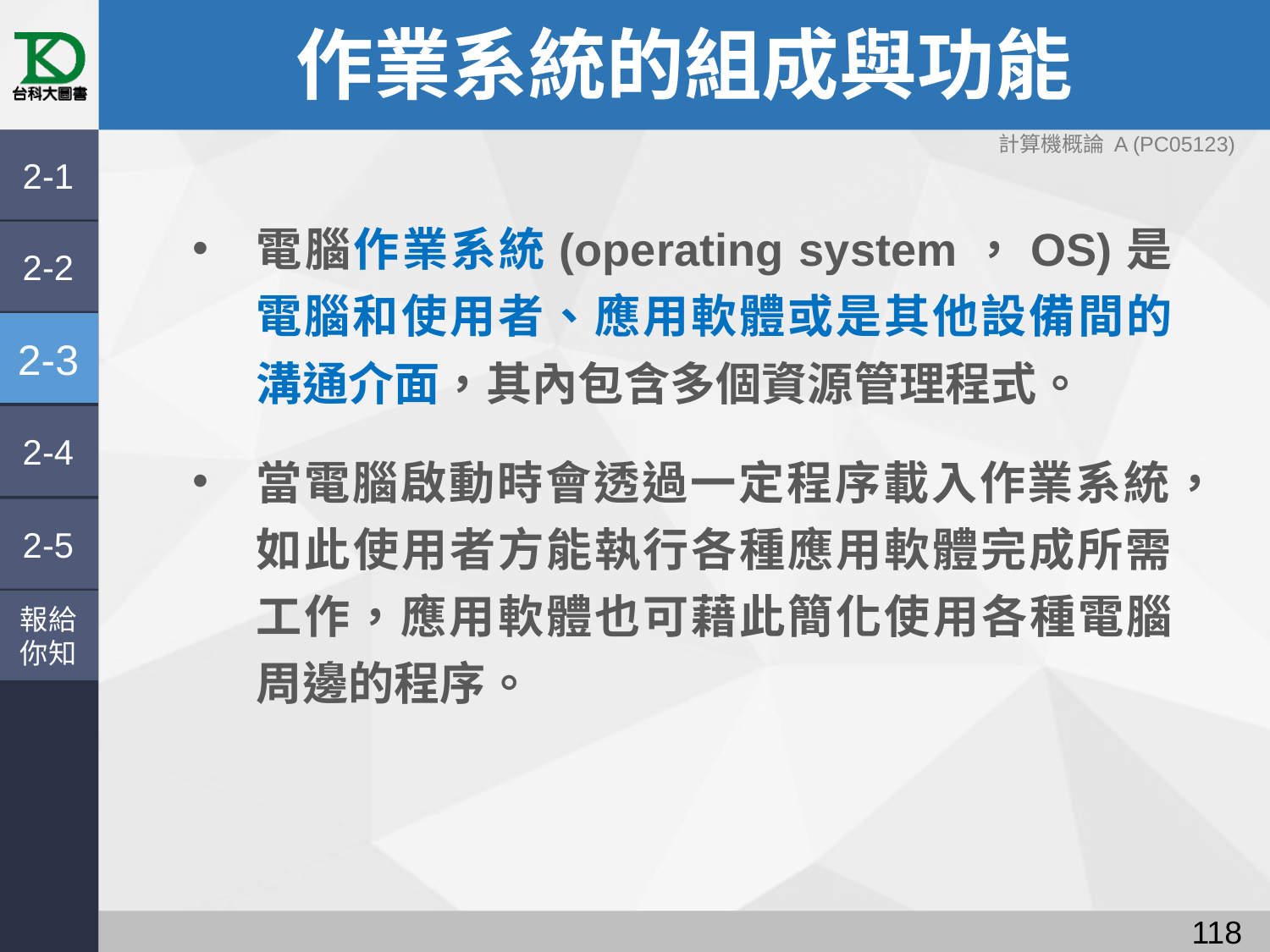

# 作業系統的組成與功能
計算機概論 A (PC05123)
2-1
電腦作業系統(operating system，OS)是電腦和使用者、應用軟體或是其他設備間的溝通介面，其內包含多個資源管理程式。
當電腦啟動時會透過一定程序載入作業系統，如此使用者方能執行各種應用軟體完成所需工作，應用軟體也可藉此簡化使用各種電腦周邊的程序。
2-2
2-3
2-4
2-5
報給
你知
118